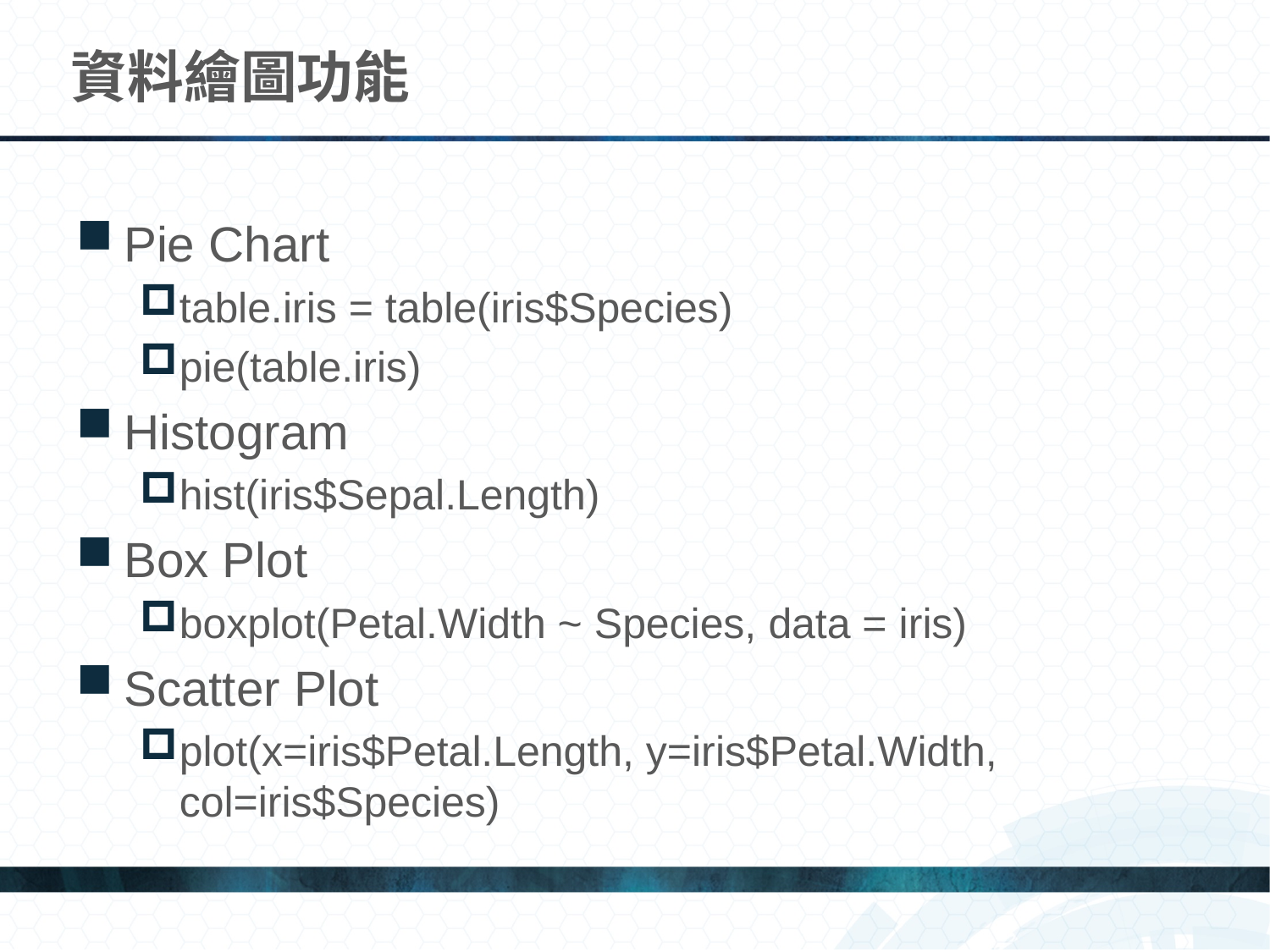

# 資料繪圖功能
Pie Chart
table.iris = table(iris$Species)
pie(table.iris)
Histogram
hist(iris$Sepal.Length)
Box Plot
boxplot(Petal.Width ~ Species, data = iris)
Scatter Plot
plot(x=iris$Petal.Length, y=iris$Petal.Width, col=iris$Species)